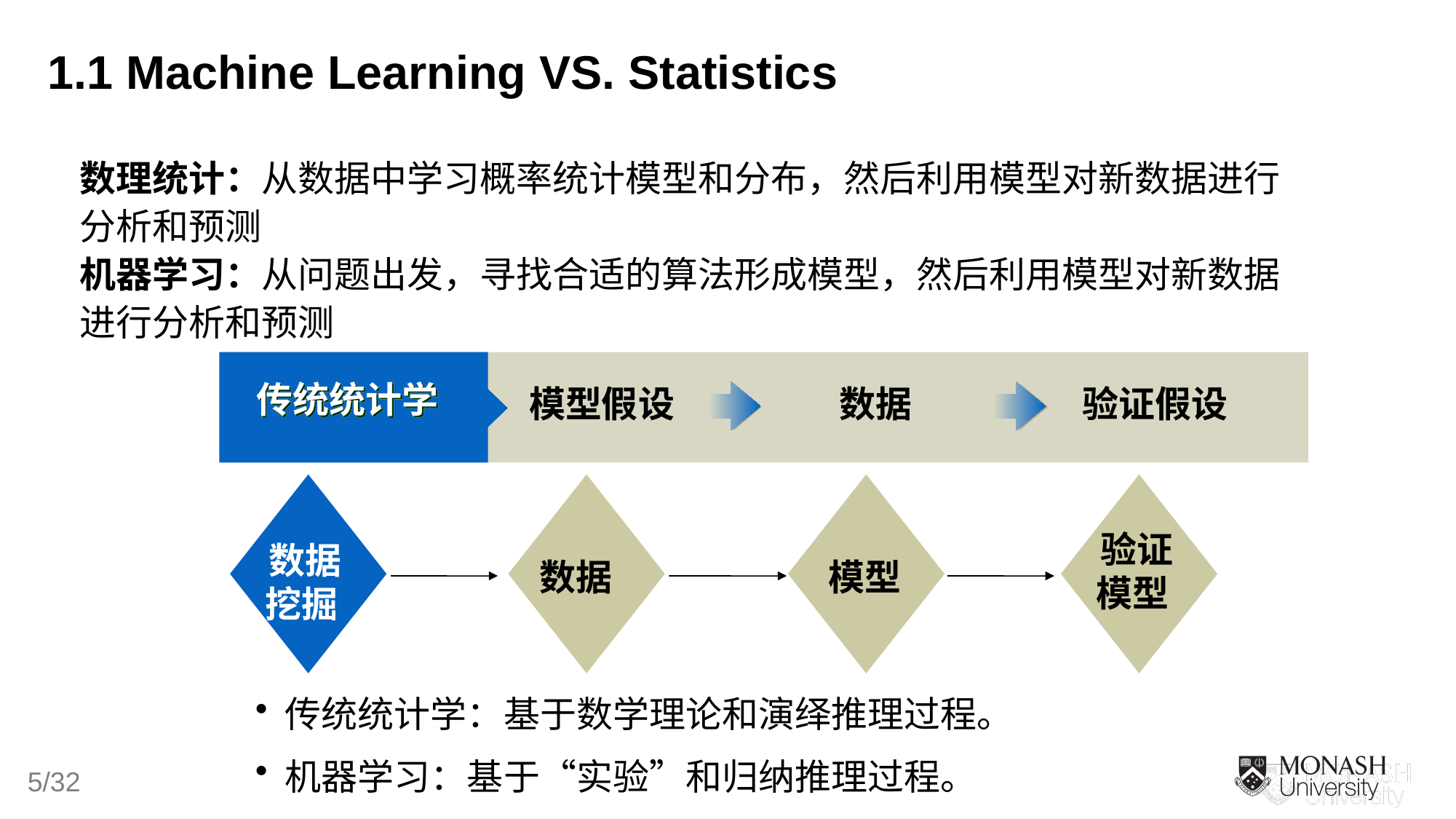

1.1 Machine Learning VS. Statistics
数理统计：从数据中学习概率统计模型和分布，然后利用模型对新数据进行分析和预测
机器学习：从问题出发，寻找合适的算法形成模型，然后利用模型对新数据进行分析和预测

传统统计学
模型假设
数据
验证假设

验证模型
数据挖掘
数据
模型

 传统统计学：基于数学理论和演绎推理过程。
 机器学习：基于“实验”和归纳推理过程。
5/32